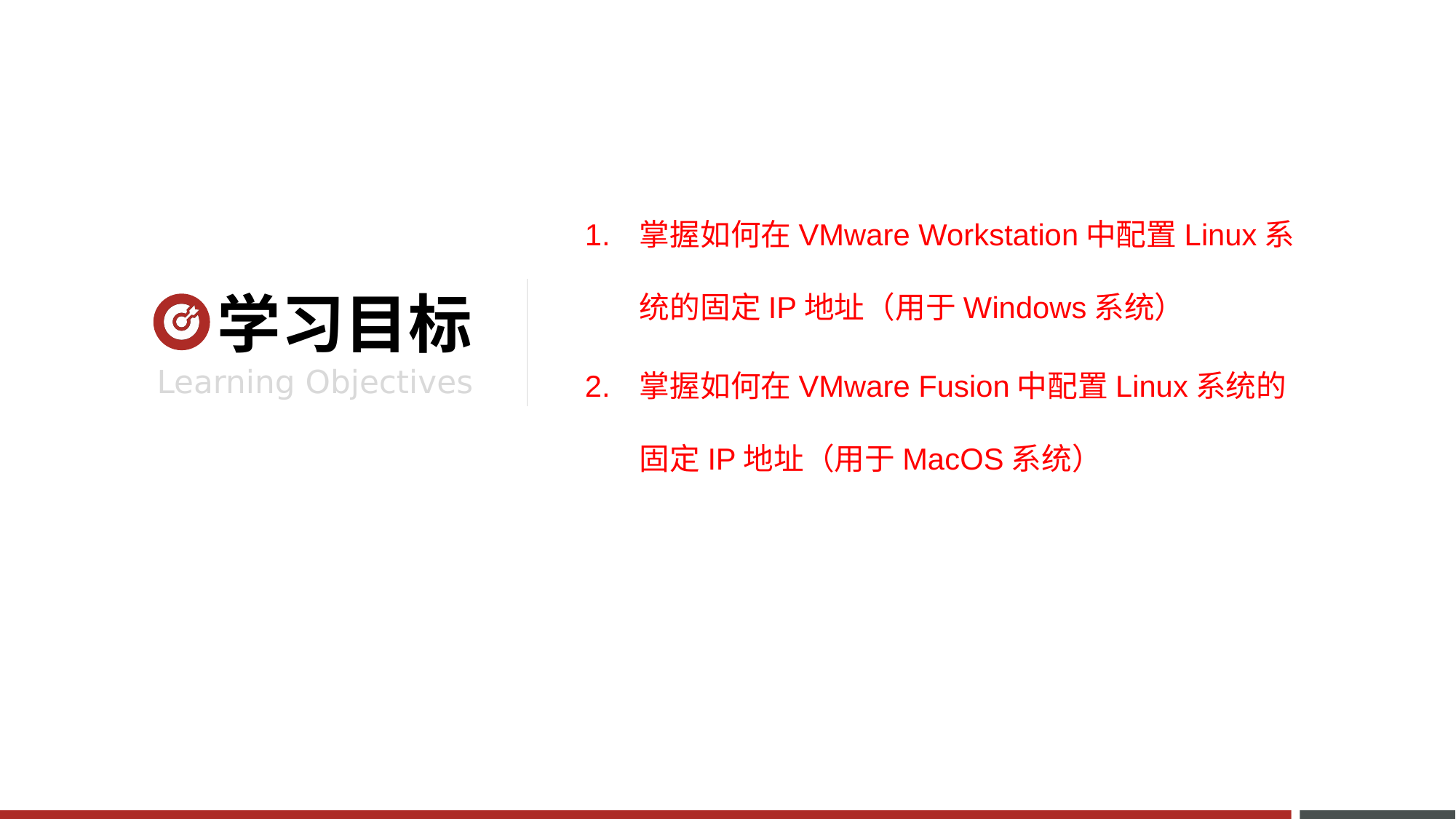

掌握如何在VMware Workstation中配置Linux系统的固定IP地址（用于Windows系统）
掌握如何在VMware Fusion中配置Linux系统的固定IP地址（用于MacOS系统）